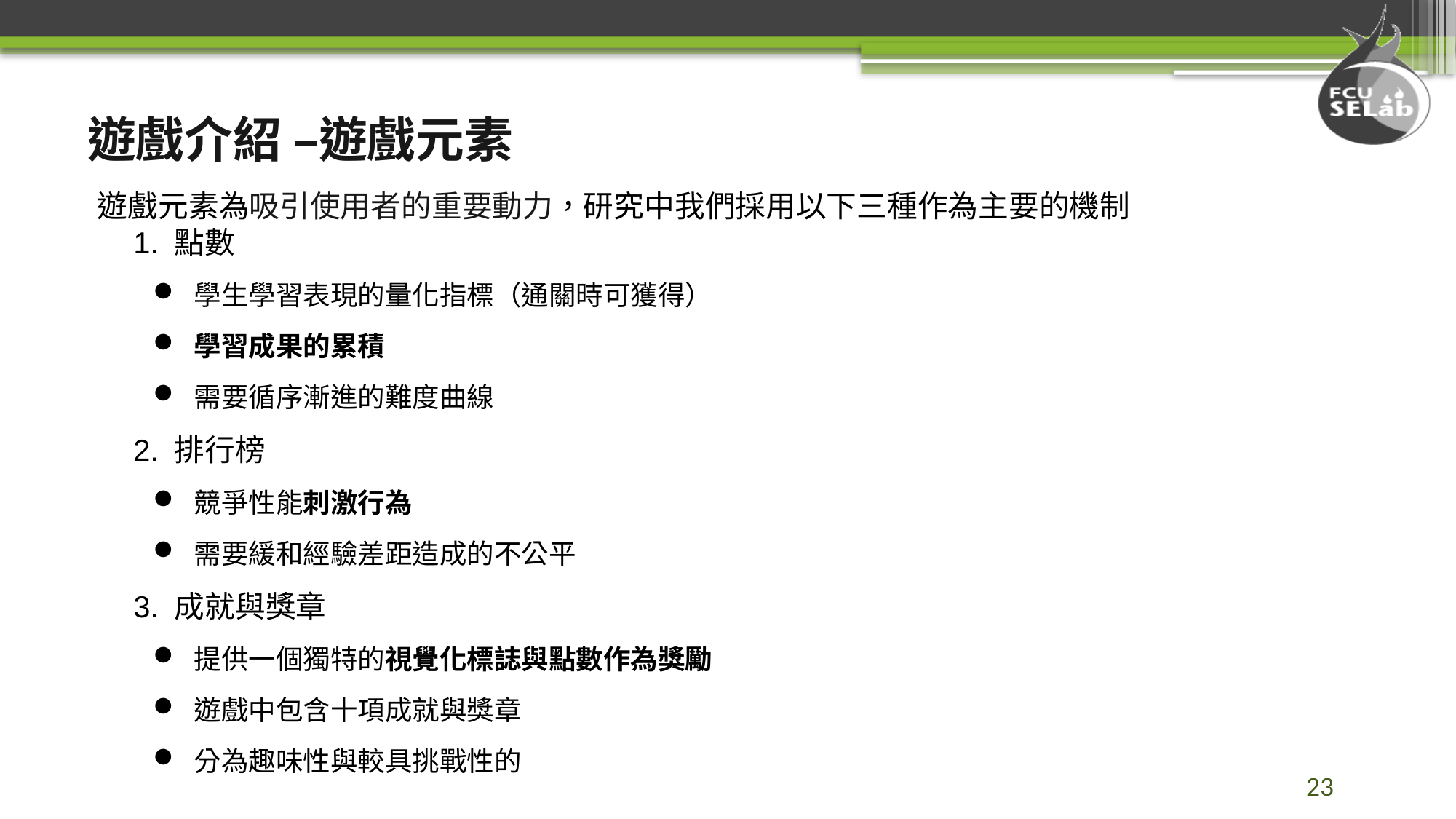

遊戲介紹 –遊戲元素
遊戲元素為吸引使用者的重要動力，研究中我們採用以下三種作為主要的機制
點數
學生學習表現的量化指標（通關時可獲得）
學習成果的累積
需要循序漸進的難度曲線
排行榜
競爭性能刺激行為
需要緩和經驗差距造成的不公平
成就與獎章
提供一個獨特的視覺化標誌與點數作為獎勵
遊戲中包含十項成就與獎章
分為趣味性與較具挑戰性的
23